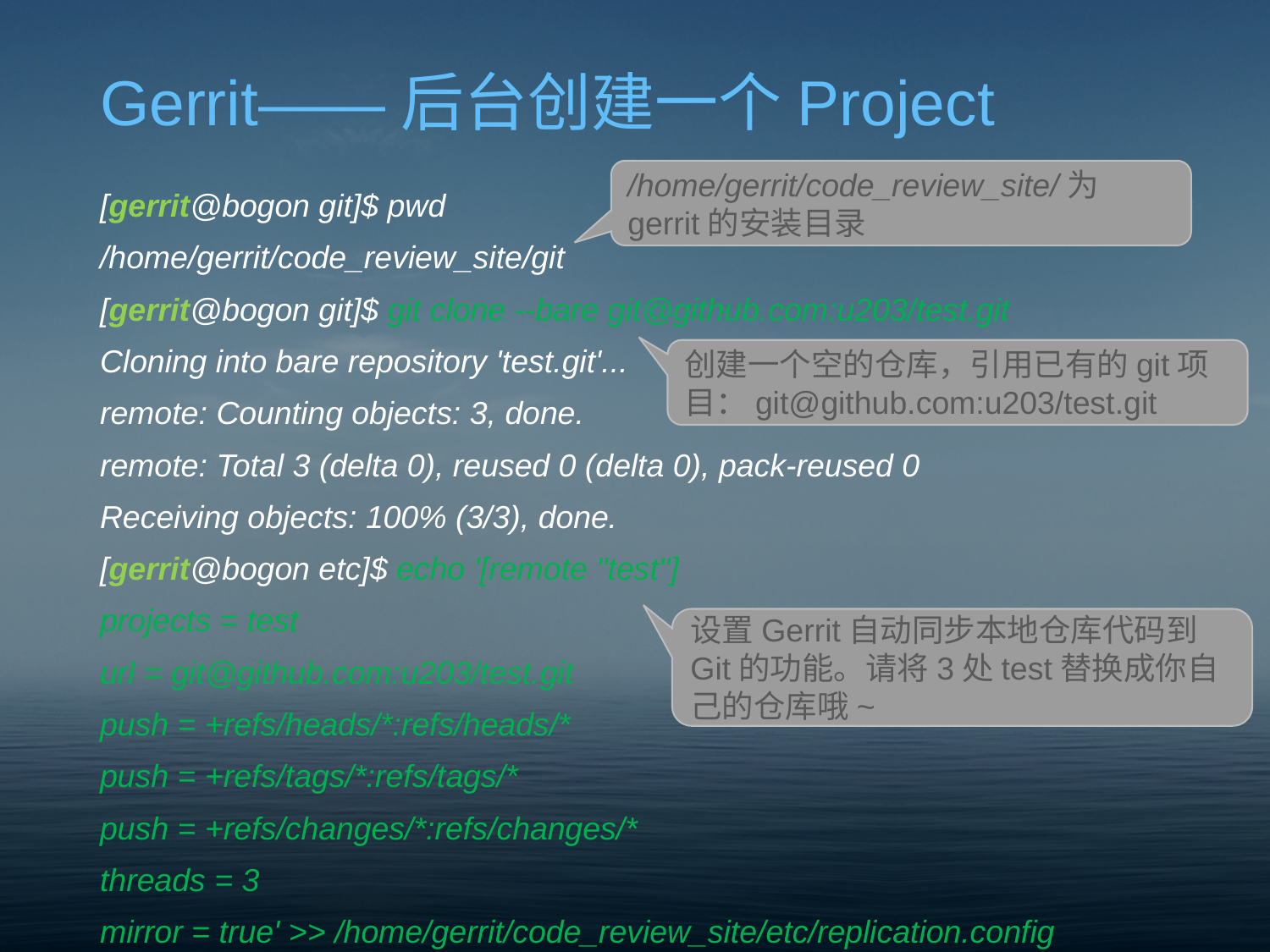

# Gerrit——后台创建一个Project
/home/gerrit/code_review_site/为gerrit的安装目录
[gerrit@bogon git]$ pwd
/home/gerrit/code_review_site/git
[gerrit@bogon git]$ git clone --bare git@github.com:u203/test.git
Cloning into bare repository 'test.git'...
remote: Counting objects: 3, done.
remote: Total 3 (delta 0), reused 0 (delta 0), pack-reused 0
Receiving objects: 100% (3/3), done.
[gerrit@bogon etc]$ echo '[remote "test"]
projects = test
url = git@github.com:u203/test.git
push = +refs/heads/*:refs/heads/*
push = +refs/tags/*:refs/tags/*
push = +refs/changes/*:refs/changes/*
threads = 3
mirror = true' >> /home/gerrit/code_review_site/etc/replication.config
创建一个空的仓库，引用已有的git项目：git@github.com:u203/test.git
设置Gerrit自动同步本地仓库代码到Git的功能。请将3处test替换成你自己的仓库哦~